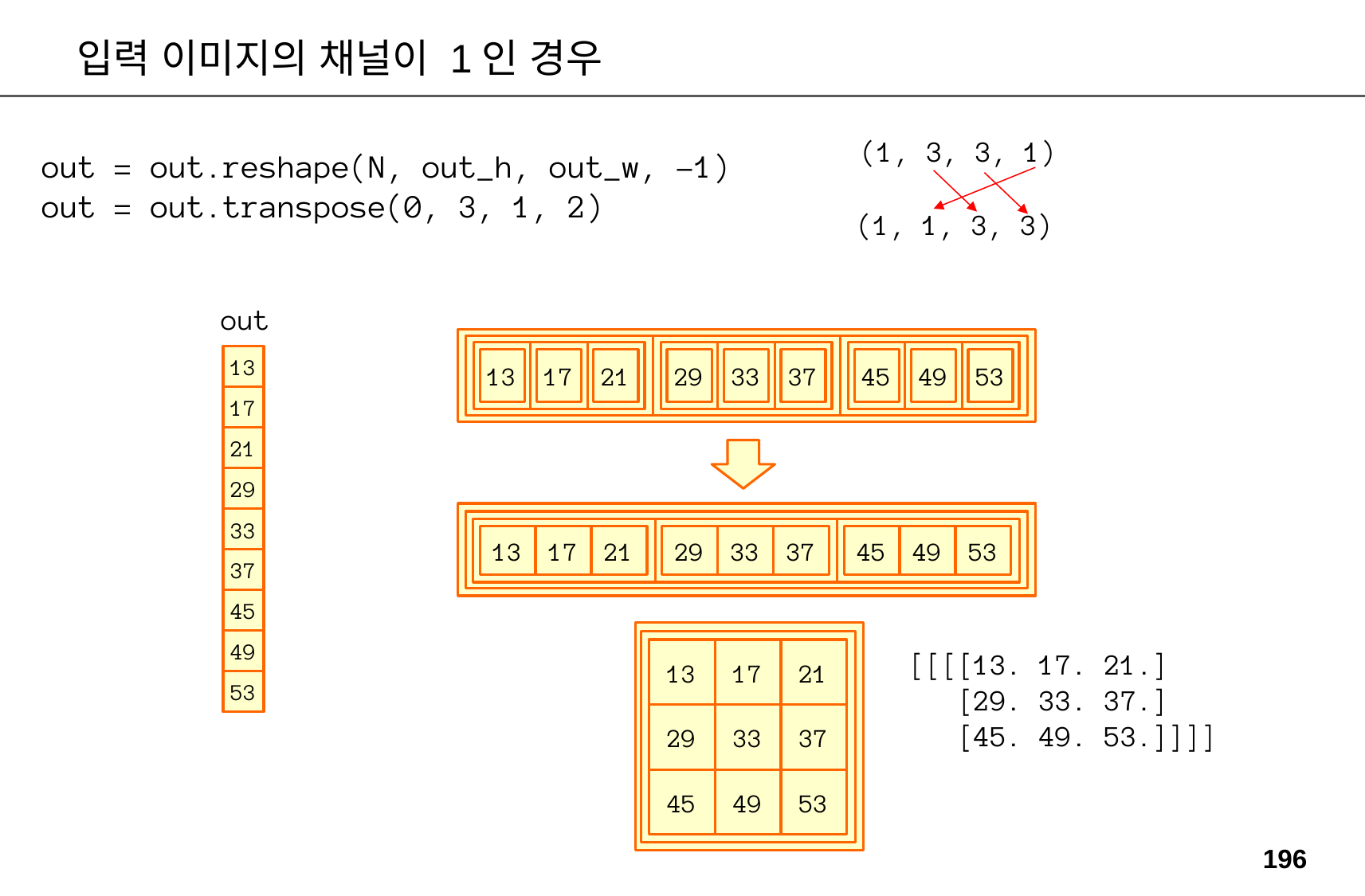

입력 이미지의 채널이 1인 경우
(1, 3, 3, 1)
out = out.reshape(N, out_h, out_w, -1)
out = out.transpose(0, 3, 1, 2)
(1, 1, 3, 3)
out

13
45
49
53
29
33
37
13
17
21
17
21

29

33

13
17
21
29
33
37
45
49
53
37
45

49

13
17
21
[[[[13. 17. 21.]
   [29. 33. 37.]
   [45. 49. 53.]]]]
53
29
33
37
45
49
53